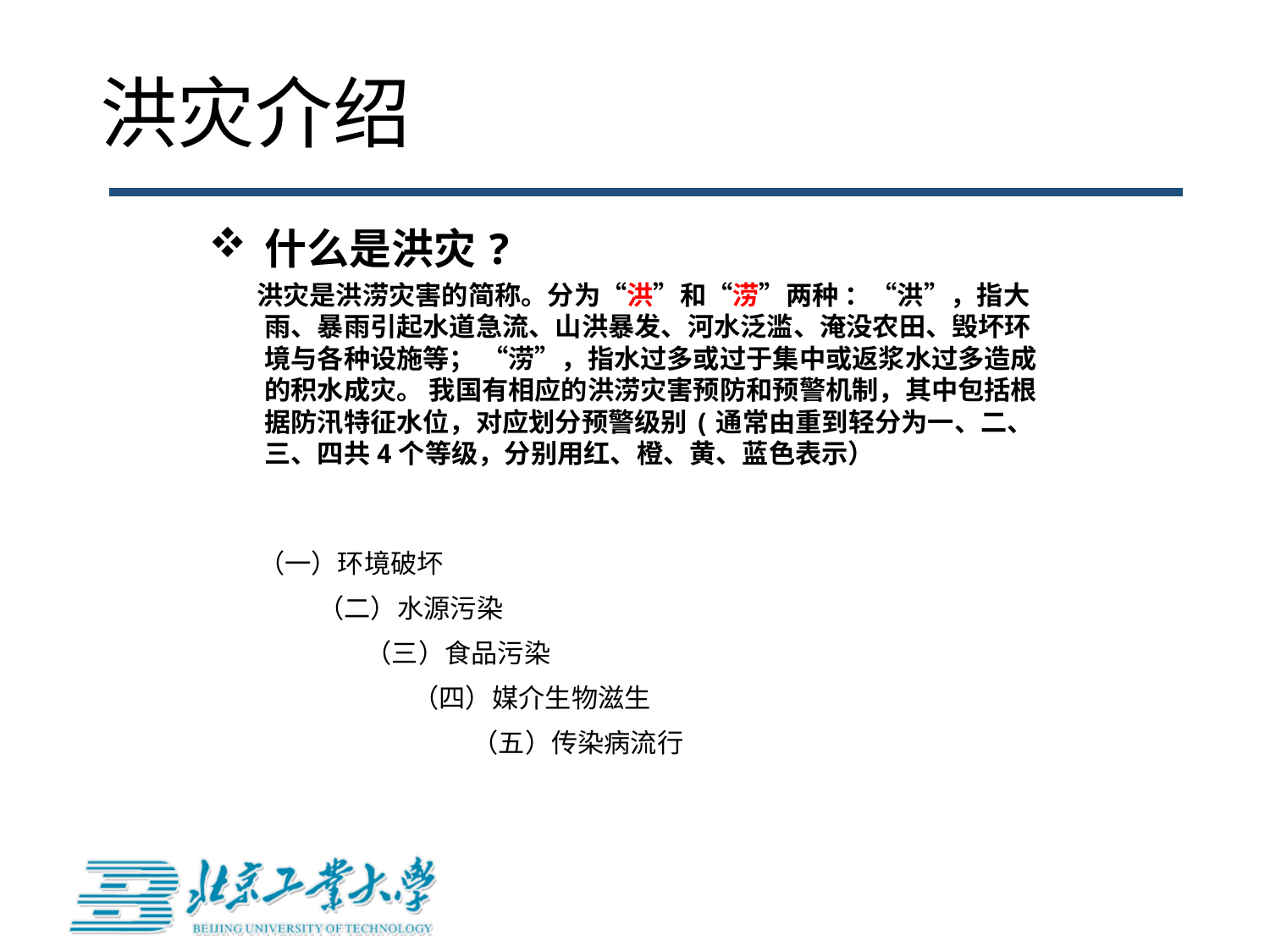

# 洪灾介绍
什么是洪灾?
       洪灾是洪涝灾害的简称。分为“洪”和“涝”两种 ：“洪”，指大雨、暴雨引起水道急流、山洪暴发、河水泛滥、淹没农田、毁坏环境与各种设施等； “涝”，指水过多或过于集中或返浆水过多造成的积水成灾。 我国有相应的洪涝灾害预防和预警机制，其中包括根据防汛特征水位，对应划分预警级别(通常由重到轻分为一、二、三、四共4个等级，分别用红、橙、黄、蓝色表示）
（一）环境破坏
         （二）水源污染
                 （三）食品污染
                         （四）媒介生物滋生
                                   （五）传染病流行